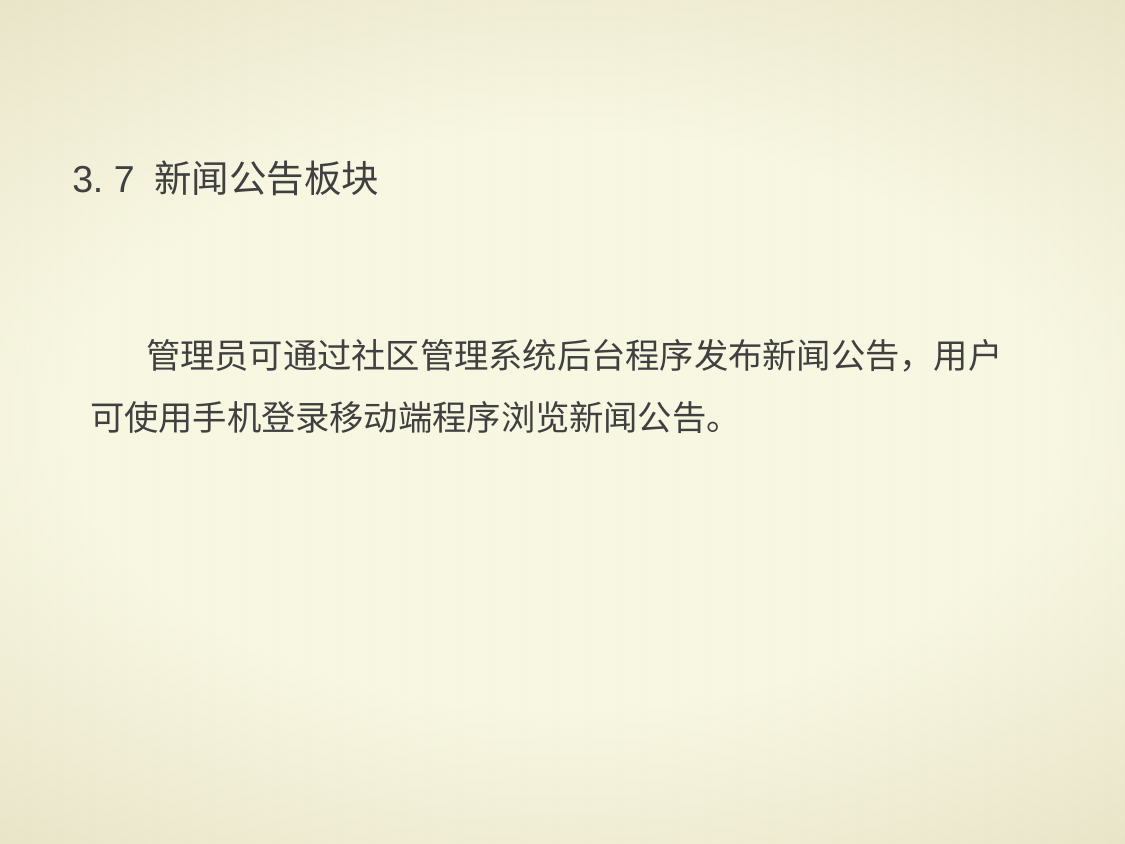

3. 7 新闻公告板块
管理员可通过社区管理系统后台程序发布新闻公告，用户可使用手机登录移动端程序浏览新闻公告。